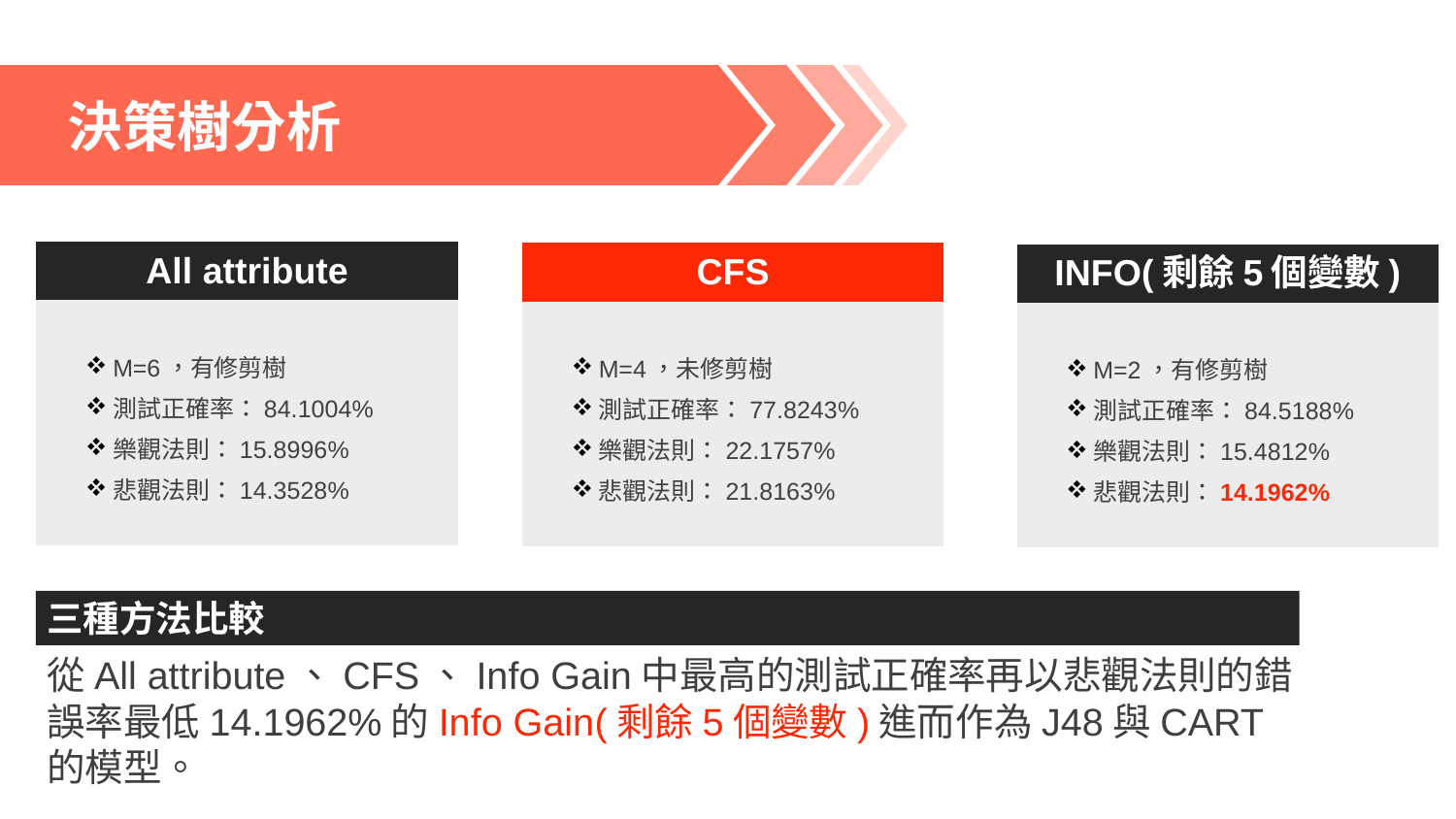

決策樹分析

| All attribute |  |  |
| --- | --- | --- |
|  | M=6，有修剪樹 測試正確率：84.1004% 樂觀法則：15.8996% 悲觀法則：14.3528% |  |
|  |  |  |
|  |  |  |
|  |  |  |
| CFS |  |  |
| --- | --- | --- |
|  | M=4，未修剪樹 測試正確率：77.8243% 樂觀法則：22.1757% 悲觀法則：21.8163% |  |
|  |  |  |
|  |  |  |
|  |  |  |
| INFO(剩餘5個變數) |  |  |
| --- | --- | --- |
|  | M=2，有修剪樹 測試正確率：84.5188% 樂觀法則：15.4812% 悲觀法則：14.1962% |  |
|  |  |  |
|  |  |  |
|  |  |  |
三種方法比較
從All attribute、CFS、Info Gain中最高的測試正確率再以悲觀法則的錯誤率最低14.1962%的Info Gain(剩餘5個變數)進而作為J48與CART的模型。